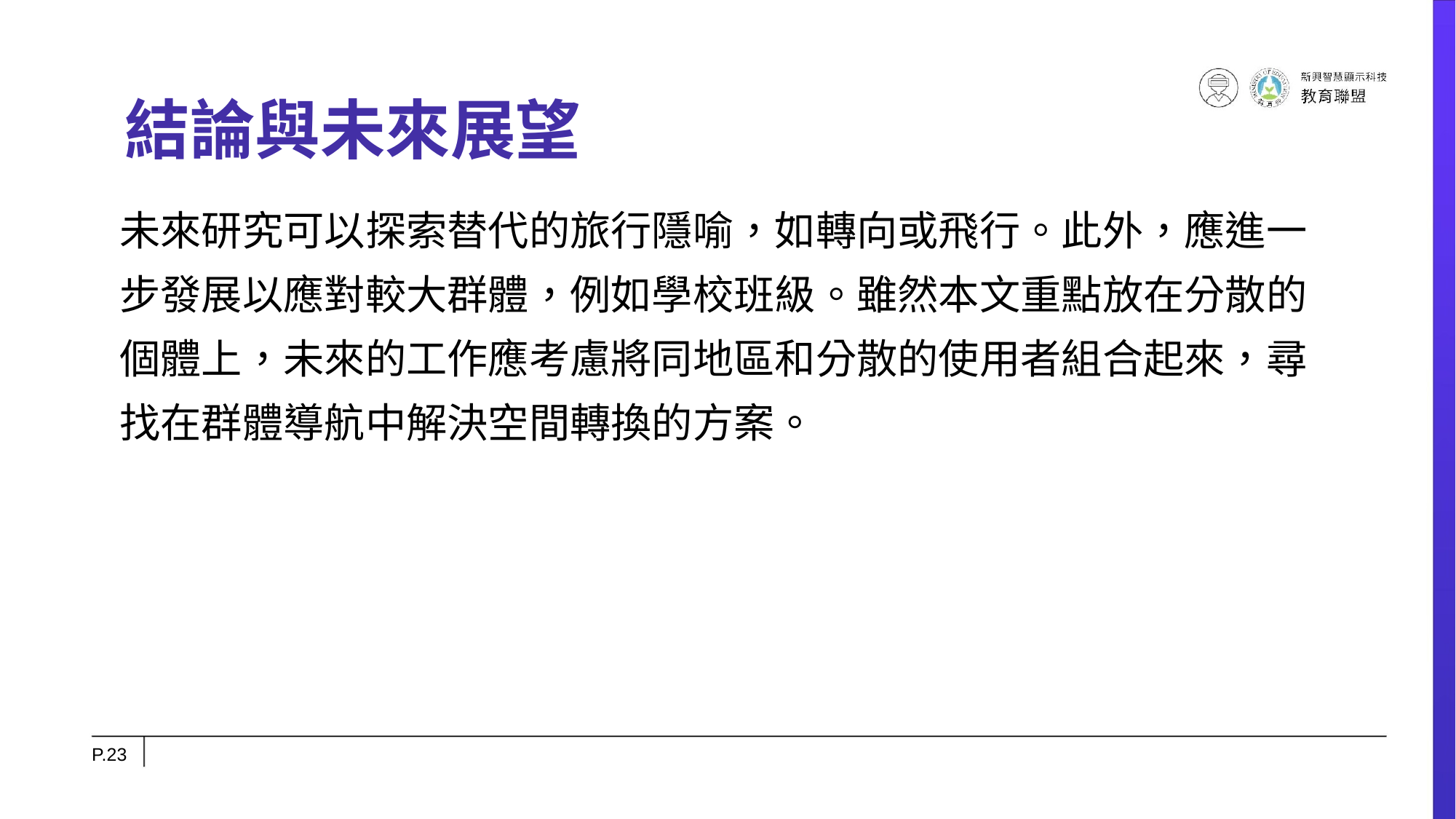

# 結論與未來展望
未來研究可以探索替代的旅行隱喻，如轉向或飛行。此外，應進一步發展以應對較大群體，例如學校班級。雖然本文重點放在分散的個體上，未來的工作應考慮將同地區和分散的使用者組合起來，尋找在群體導航中解決空間轉換的方案。

P.23